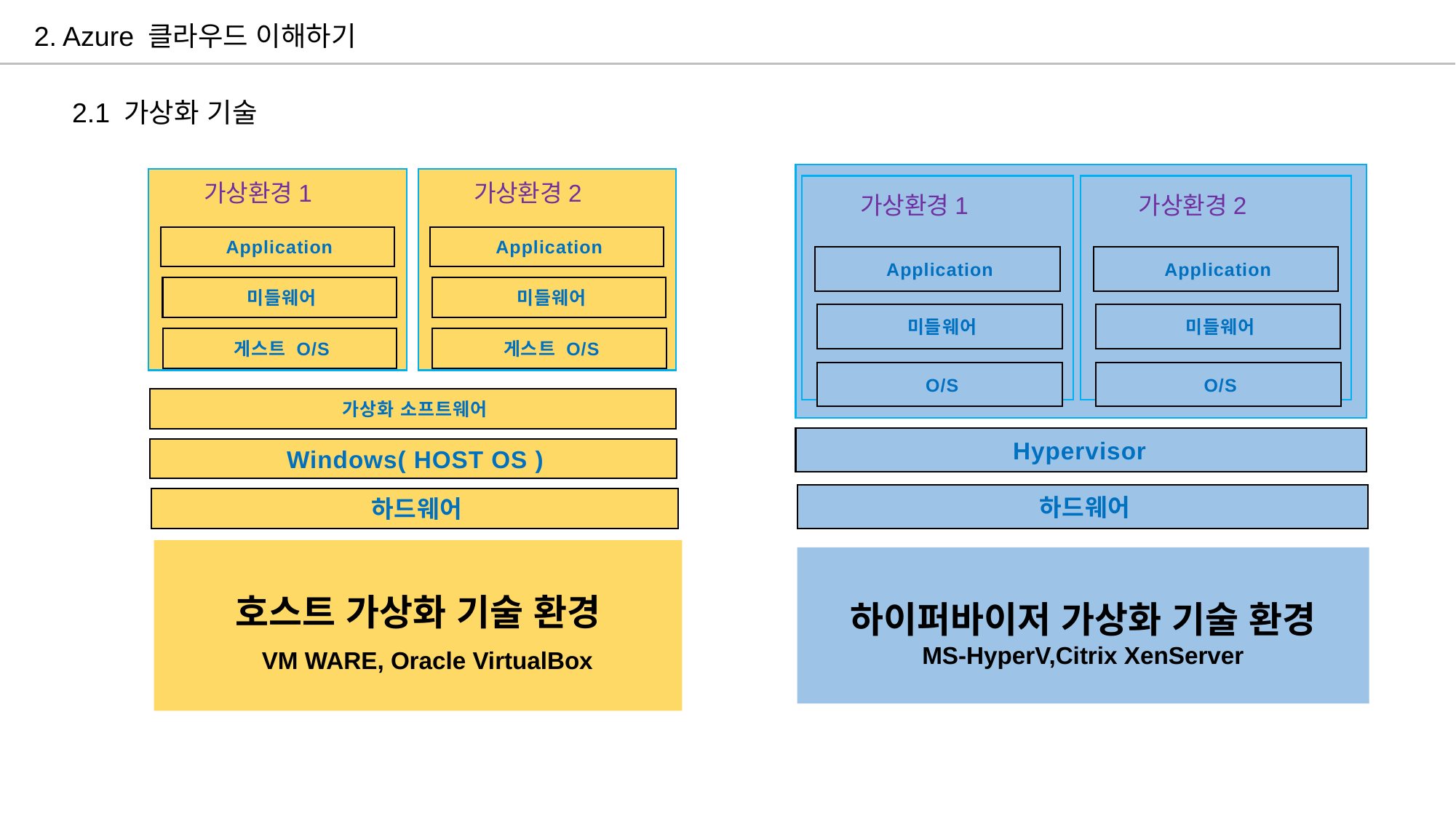

2. Azure 클라우드 이해하기
2.1 가상화 기술

가상환경1
가상환경2

가상환경1
가상환경2
Application
Application
Application
Application
미들웨어
미들웨어
미들웨어
미들웨어
게스트 O/S
게스트 O/S
O/S
O/S
가상화 소프트웨어
Hypervisor
Windows( HOST OS )
하드웨어
하드웨어
호스트 가상화 기술 환경
 VM WARE, Oracle VirtualBox
하이퍼바이저 가상화 기술 환경
MS-HyperV,Citrix XenServer